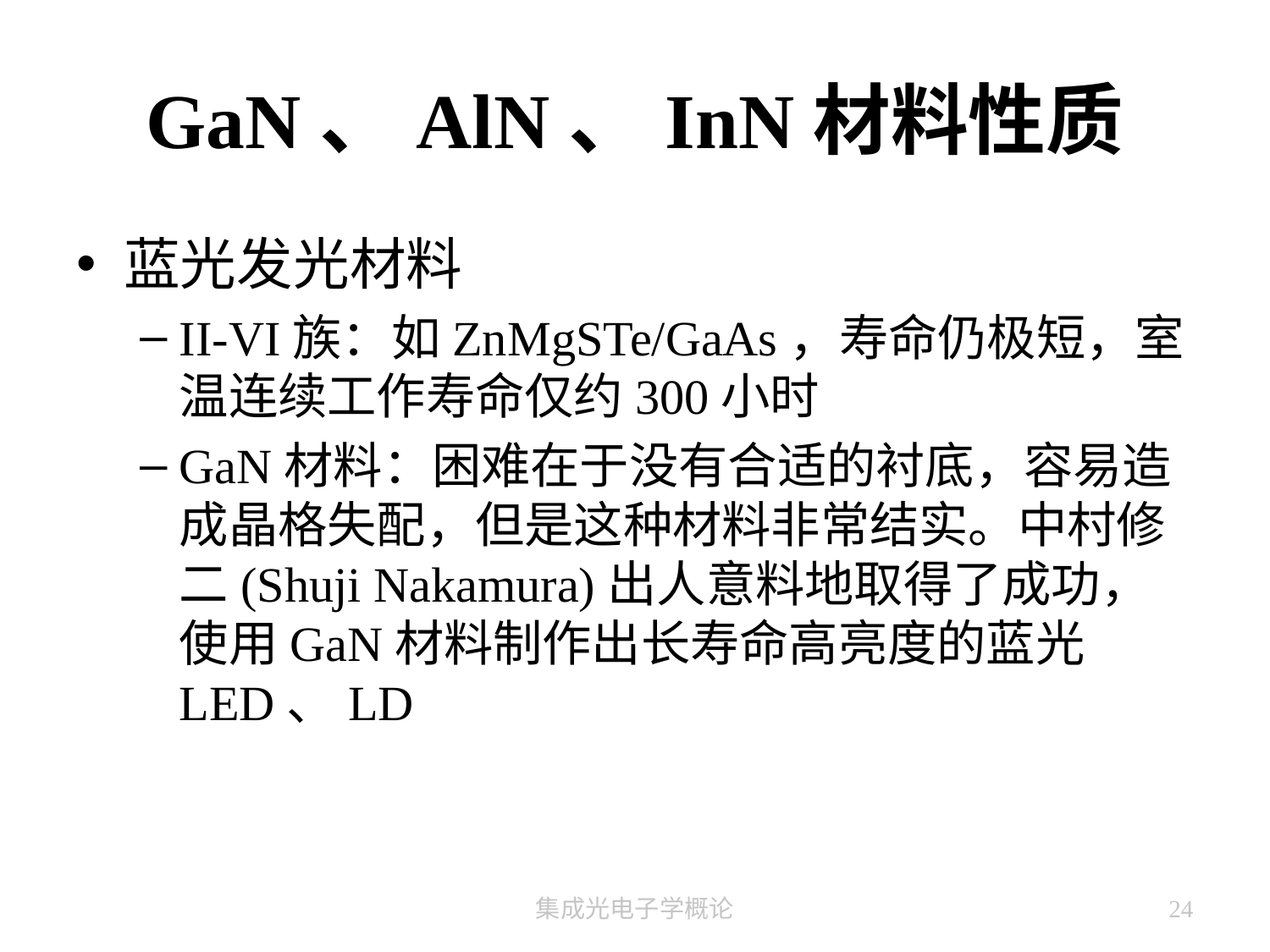

# GaN、AlN、InN材料性质
蓝光发光材料
II-VI族：如ZnMgSTe/GaAs，寿命仍极短，室温连续工作寿命仅约300小时
GaN材料：困难在于没有合适的衬底，容易造成晶格失配，但是这种材料非常结实。中村修二(Shuji Nakamura)出人意料地取得了成功，使用GaN材料制作出长寿命高亮度的蓝光LED、LD

集成光电子学概论
24